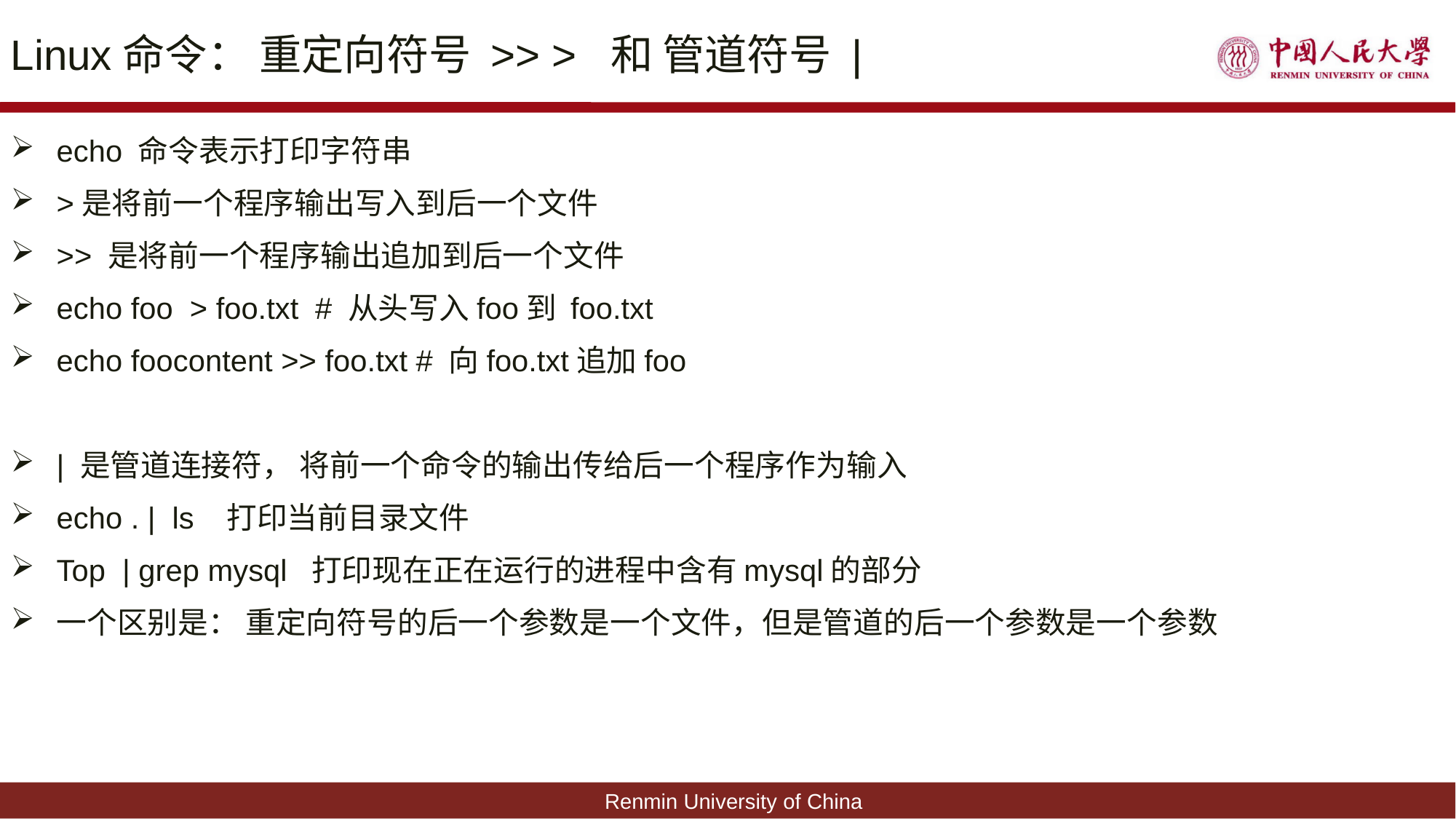

# Linux命令： 重定向符号 >> >  和 管道符号 |
echo 命令表示打印字符串
>是将前一个程序输出写入到后一个文件
>> 是将前一个程序输出追加到后一个文件
echo foo  > foo.txt  # 从头写入foo到 foo.txt
echo foocontent >> foo.txt # 向foo.txt追加foo

| 是管道连接符， 将前一个命令的输出传给后一个程序作为输入
echo . |  ls   打印当前目录文件
Top  | grep mysql  打印现在正在运行的进程中含有mysql的部分
一个区别是： 重定向符号的后一个参数是一个文件，但是管道的后一个参数是一个参数